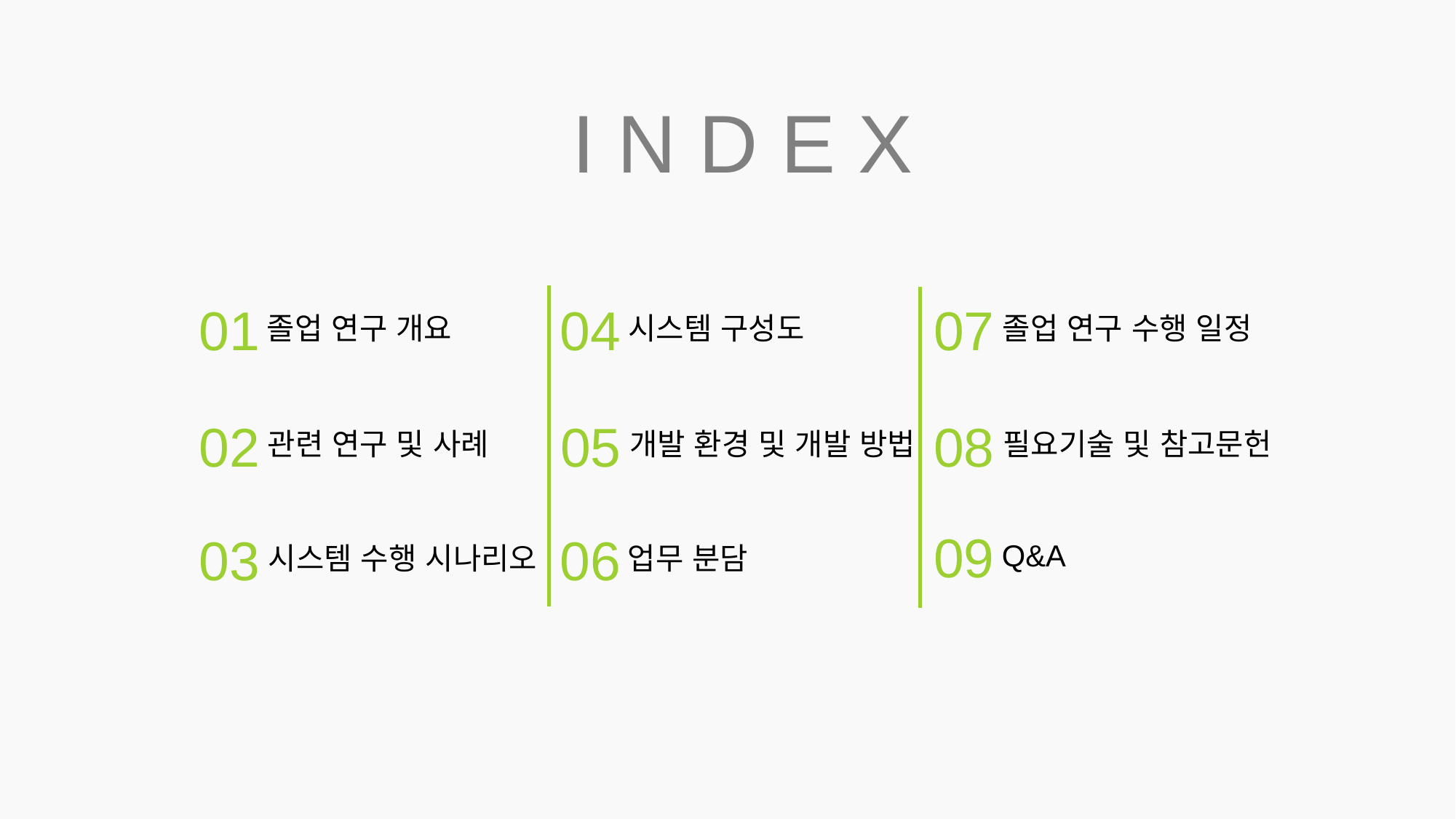

I N D E X
07
졸업 연구 수행 일정
01
졸업 연구 개요
04
시스템 구성도
08
필요기술 및 참고문헌
05
개발 환경 및 개발 방법
02
관련 연구 및 사례
09
Q&A
06
업무 분담
03
시스템 수행 시나리오